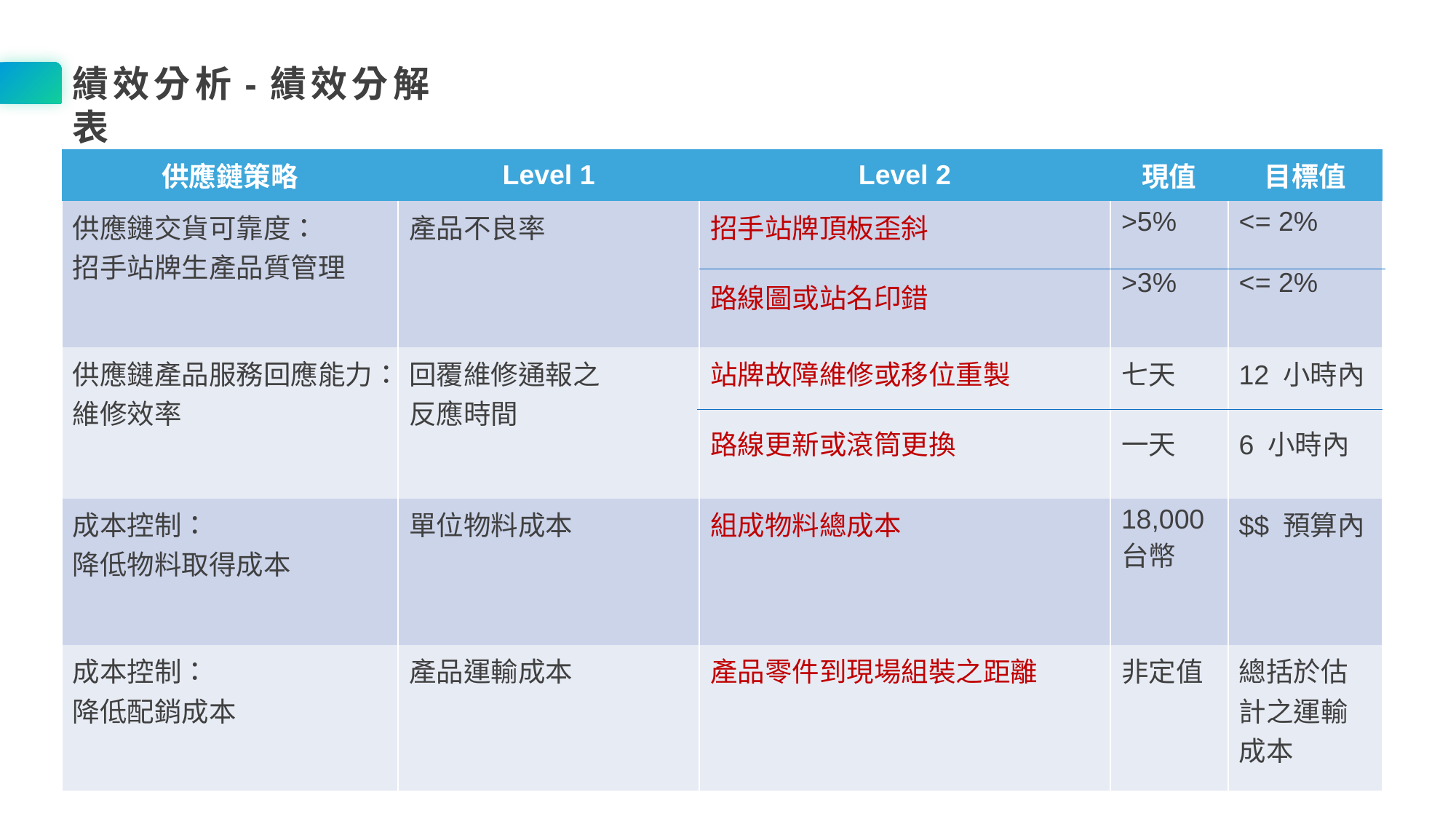

績效分析-績效分解表
| 供應鏈策略 | Level 1 | Level 2 | 現值 | 目標值 |
| --- | --- | --- | --- | --- |
| 供應鏈交貨可靠度： 招手站牌生產品質管理 | 產品不良率 | 招手站牌頂板歪斜 路線圖或站名印錯 | >5% >3% | <= 2% <= 2% |
| 供應鏈產品服務回應能力： 維修效率 | 回覆維修通報之 反應時間 | 站牌故障維修或移位重製 路線更新或滾筒更換 | 七天 一天 | 12 小時內 6 小時內 |
| 成本控制： 降低物料取得成本 | 單位物料成本 | 組成物料總成本 | 18,000 台幣 | $$ 預算內 |
| 成本控制： 降低配銷成本 | 產品運輸成本 | 產品零件到現場組裝之距離 | 非定值 | 總括於估計之運輸成本 |